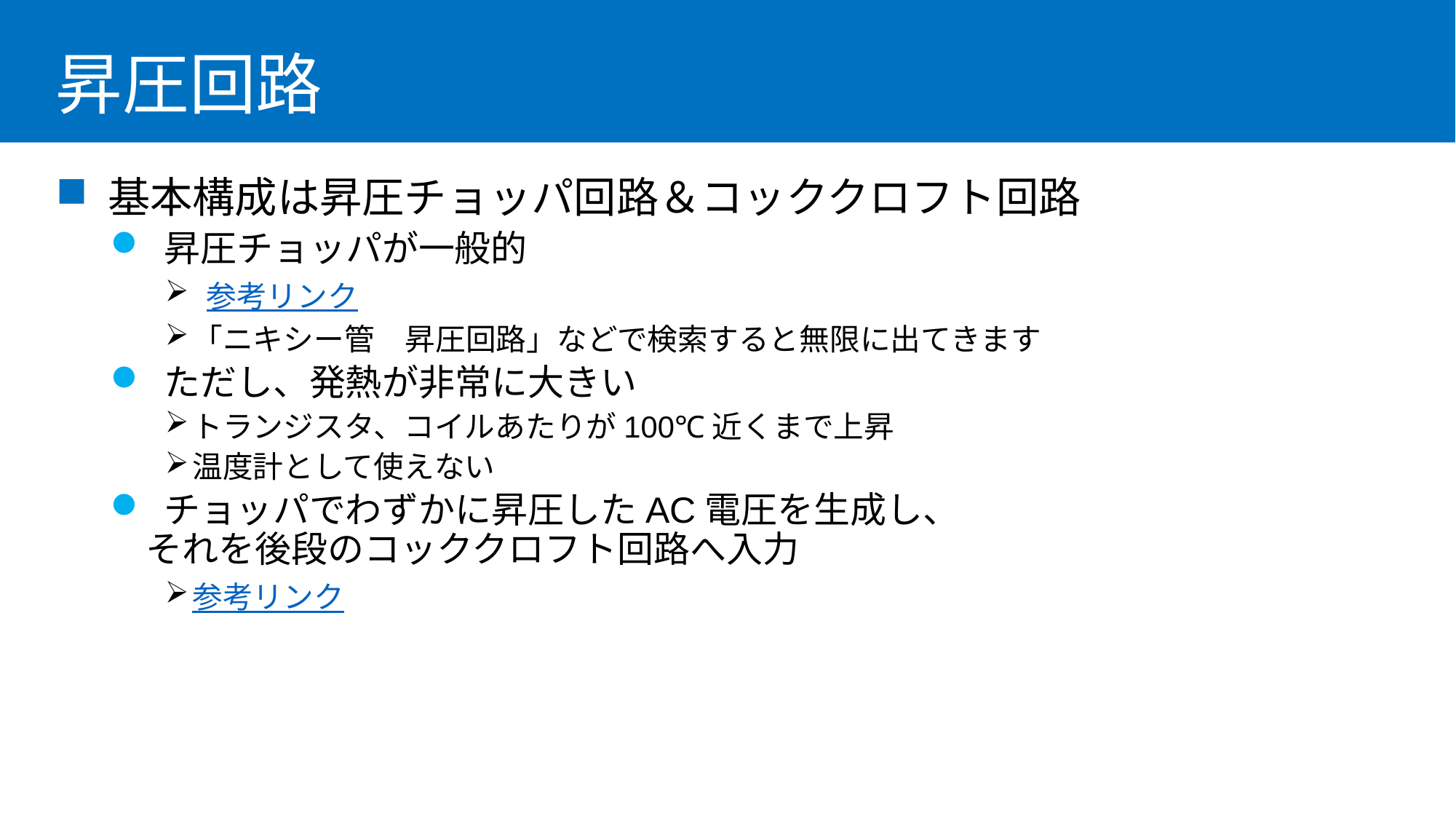

# 昇圧回路
 基本構成は昇圧チョッパ回路＆コッククロフト回路
 昇圧チョッパが一般的
 参考リンク
「ニキシー管　昇圧回路」などで検索すると無限に出てきます
 ただし、発熱が非常に大きい
トランジスタ、コイルあたりが100℃近くまで上昇
温度計として使えない
 チョッパでわずかに昇圧したAC電圧を生成し、
 それを後段のコッククロフト回路へ入力
参考リンク